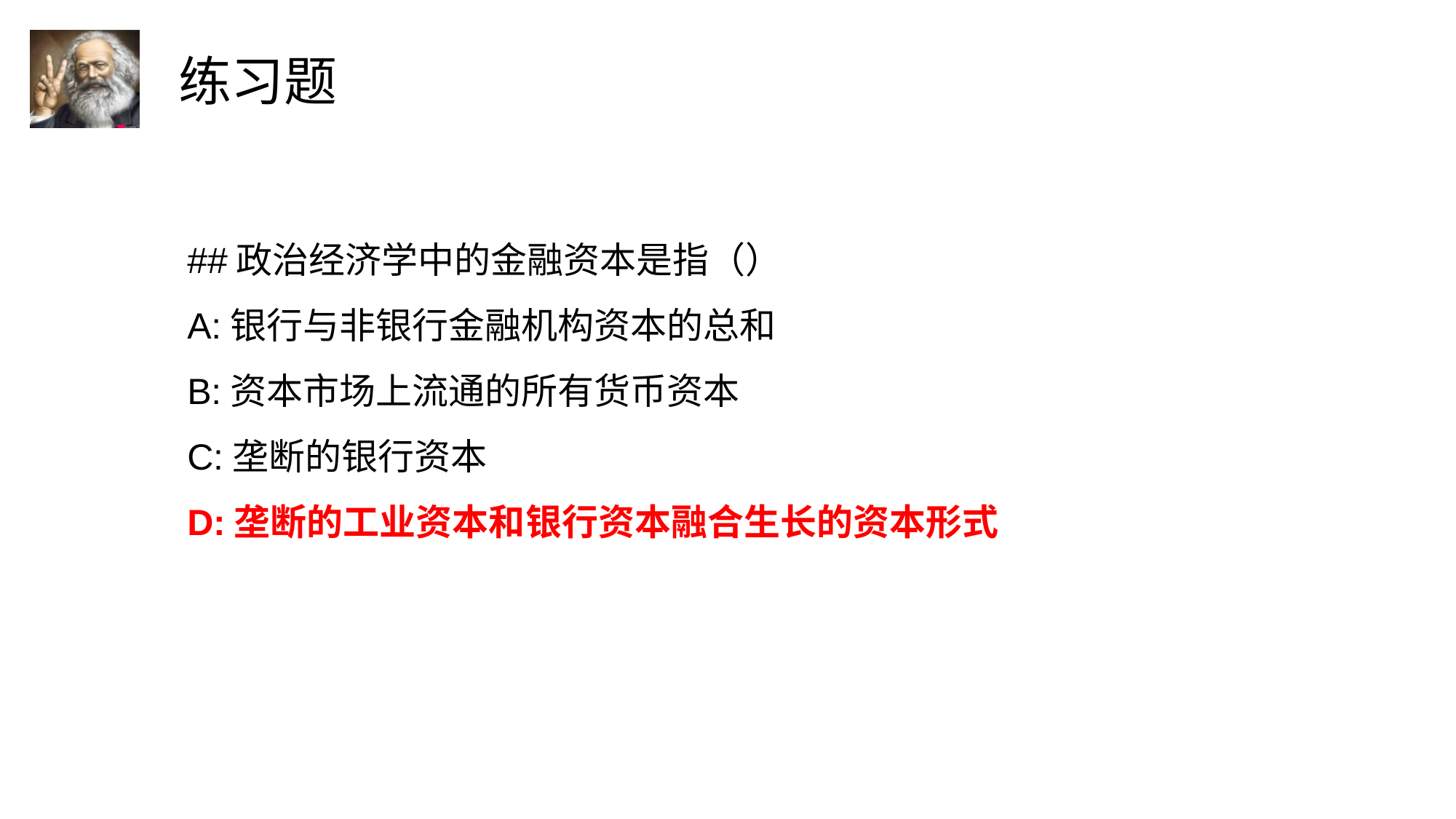

##政治经济学中的金融资本是指（）
A:银行与非银行金融机构资本的总和
B:资本市场上流通的所有货币资本
C:垄断的银行资本
D:垄断的工业资本和银行资本融合生长的资本形式